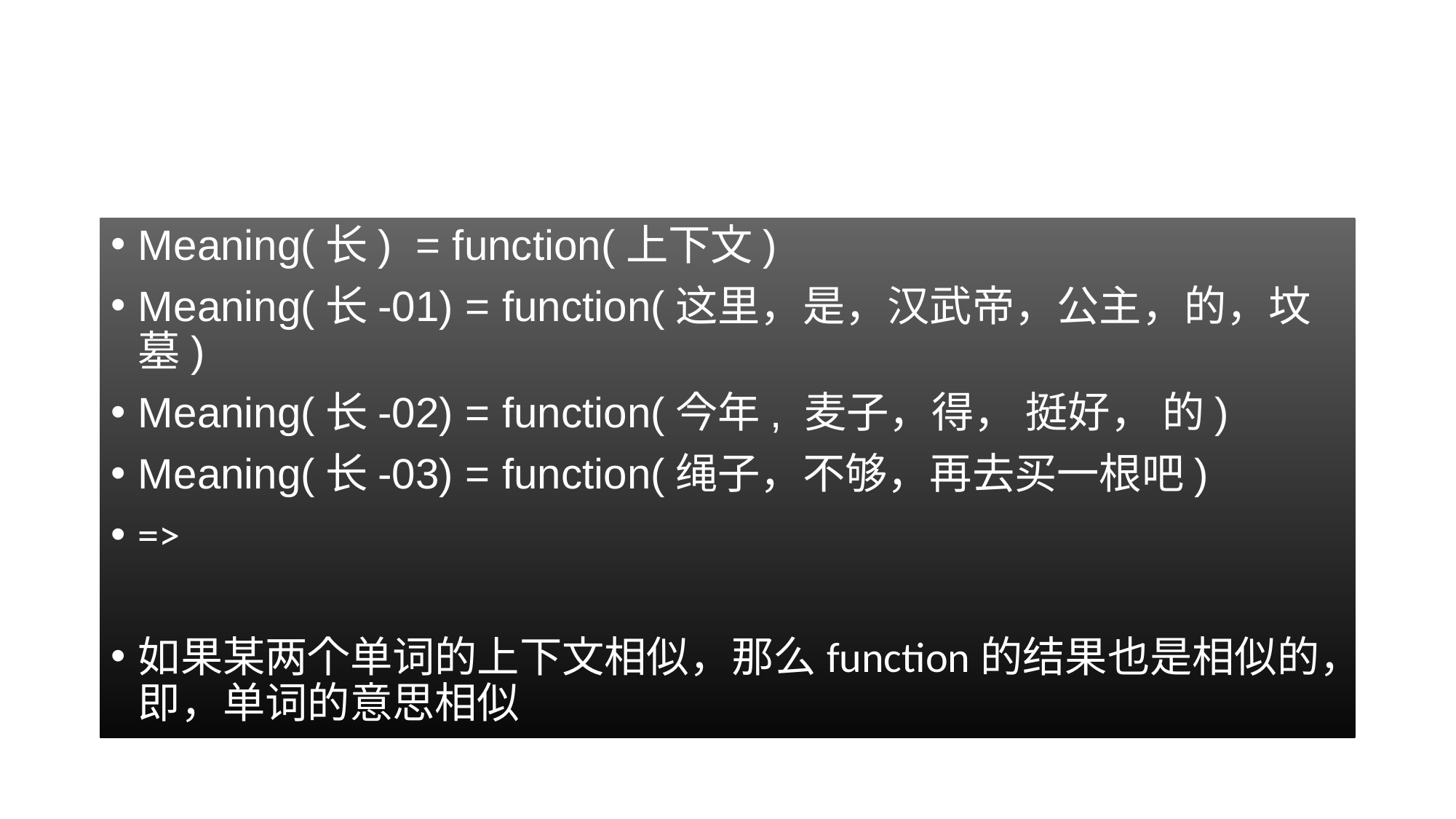

#
Meaning(长)  = function(上下文)
Meaning(长-01) = function(这里，是，汉武帝，公主，的，坟墓)
Meaning(长-02) = function(今年, 麦子，得， 挺好， 的)
Meaning(长-03) = function(绳子，不够，再去买一根吧)
=>

如果某两个单词的上下文相似，那么function的结果也是相似的，即，单词的意思相似